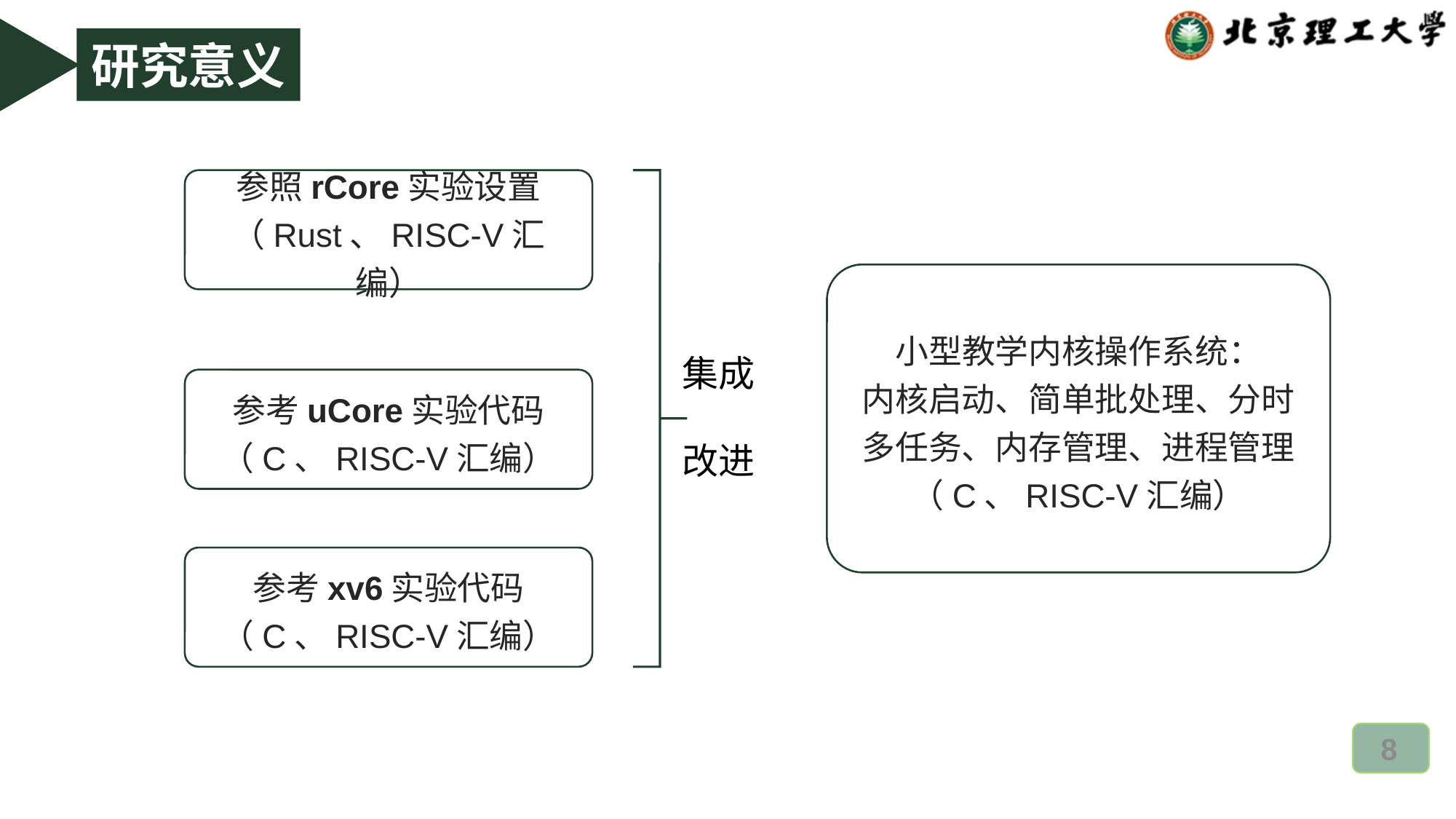

研究意义
参照rCore实验设置
（Rust、RISC-V汇编）

小型教学内核操作系统：
内核启动、简单批处理、分时多任务、内存管理、进程管理
（C、RISC-V汇编）
集成

改进
参考uCore实验代码
（C、RISC-V汇编）
参考xv6实验代码
（C、RISC-V汇编）

8